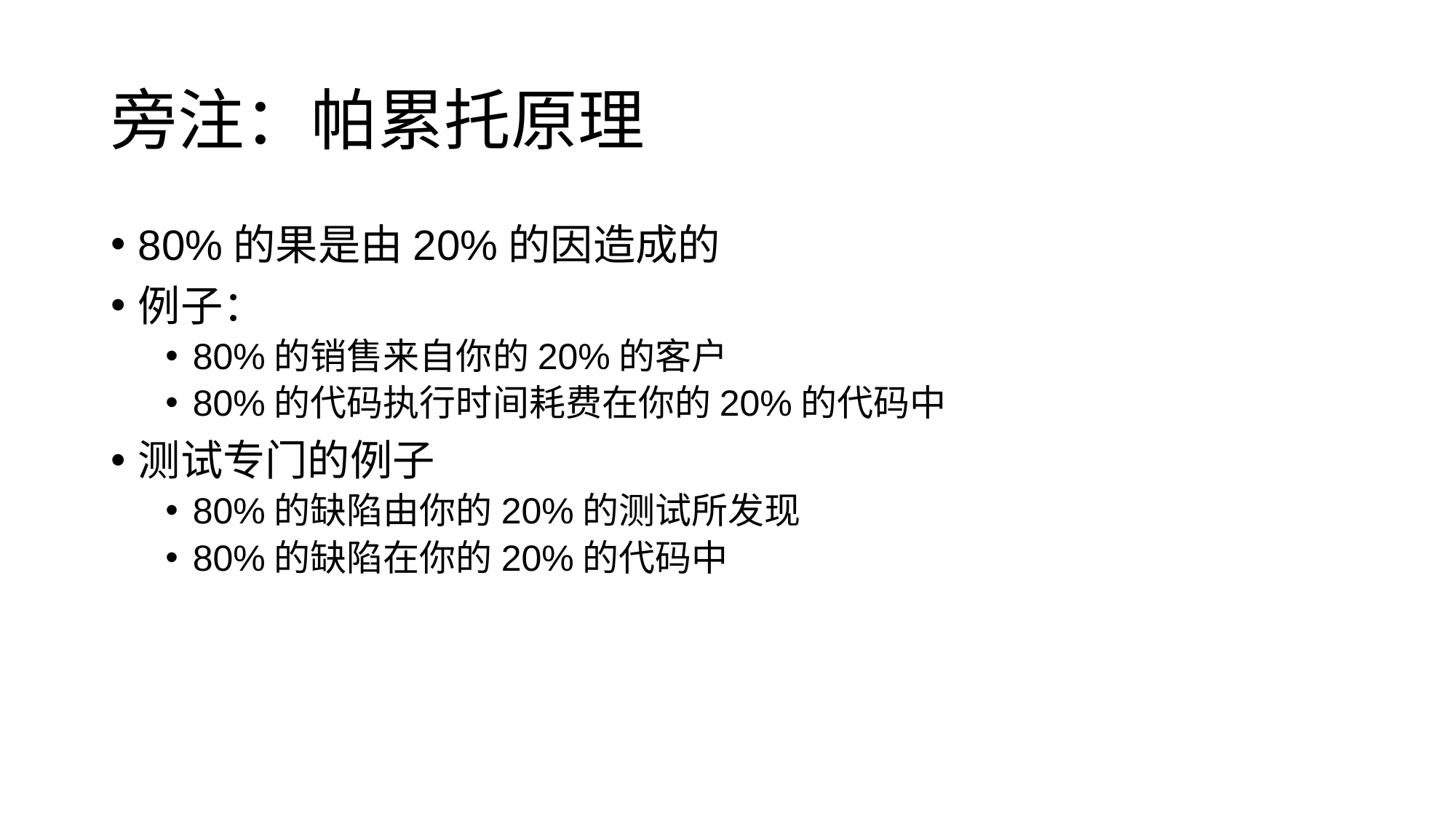

# 旁注：帕累托原理
80%的果是由20%的因造成的
例子：
80%的销售来自你的20%的客户
80%的代码执行时间耗费在你的20%的代码中
测试专门的例子
80%的缺陷由你的20%的测试所发现
80%的缺陷在你的20%的代码中